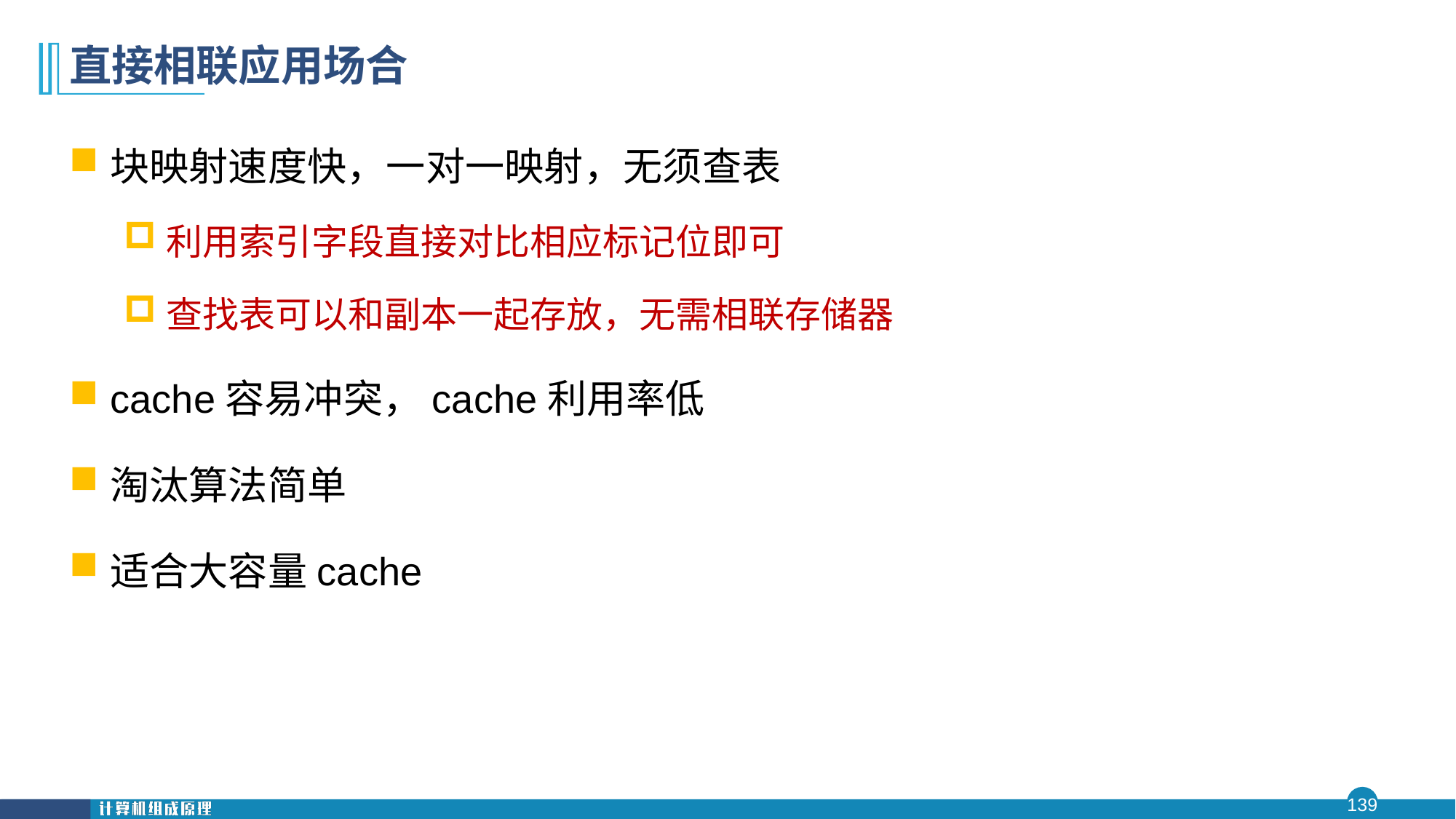

# 直接相联应用场合
块映射速度快，一对一映射，无须查表
利用索引字段直接对比相应标记位即可
查找表可以和副本一起存放，无需相联存储器
cache容易冲突，cache利用率低
淘汰算法简单
适合大容量cache